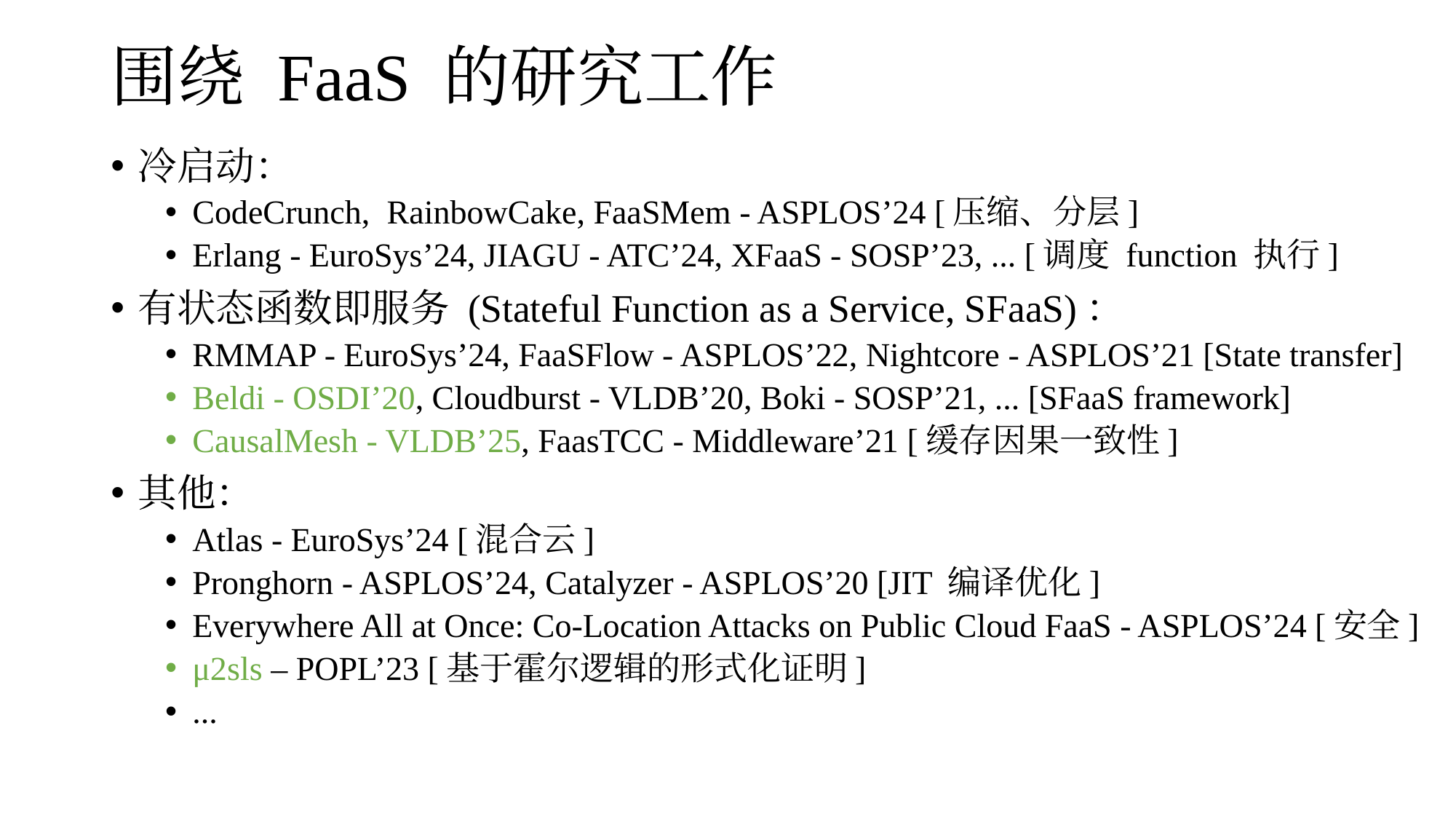

# 围绕 FaaS 的研究工作
冷启动：
﻿CodeCrunch, ﻿ RainbowCake, FaaSMem - ASPLOS’24 [压缩、分层]
﻿Erlang - EuroSys’24, JIAGU - ATC’24, XFaaS - SOSP’23, ... [调度 function 执行]
有状态函数即服务 (Stateful Function as a Service, SFaaS)：
﻿RMMAP - EuroSys’24, FaaSFlow - ASPLOS’22, Nightcore - ASPLOS’21 [State transfer]
Beldi - OSDI’20, Cloudburst - VLDB’20, Boki - SOSP’21, ... [SFaaS framework]
CausalMesh - VLDB’25, FaasTCC - Middleware’21 [缓存因果一致性]
其他：
Atlas - EuroSys’24 [混合云]
Pronghorn - ASPLOS’24, ﻿Catalyzer - ASPLOS’20 [JIT 编译优化]
﻿Everywhere All at Once: Co-Location Attacks on Public Cloud FaaS - ASPLOS’24 [安全]
μ2sls – POPL’23 [基于霍尔逻辑的形式化证明]
...